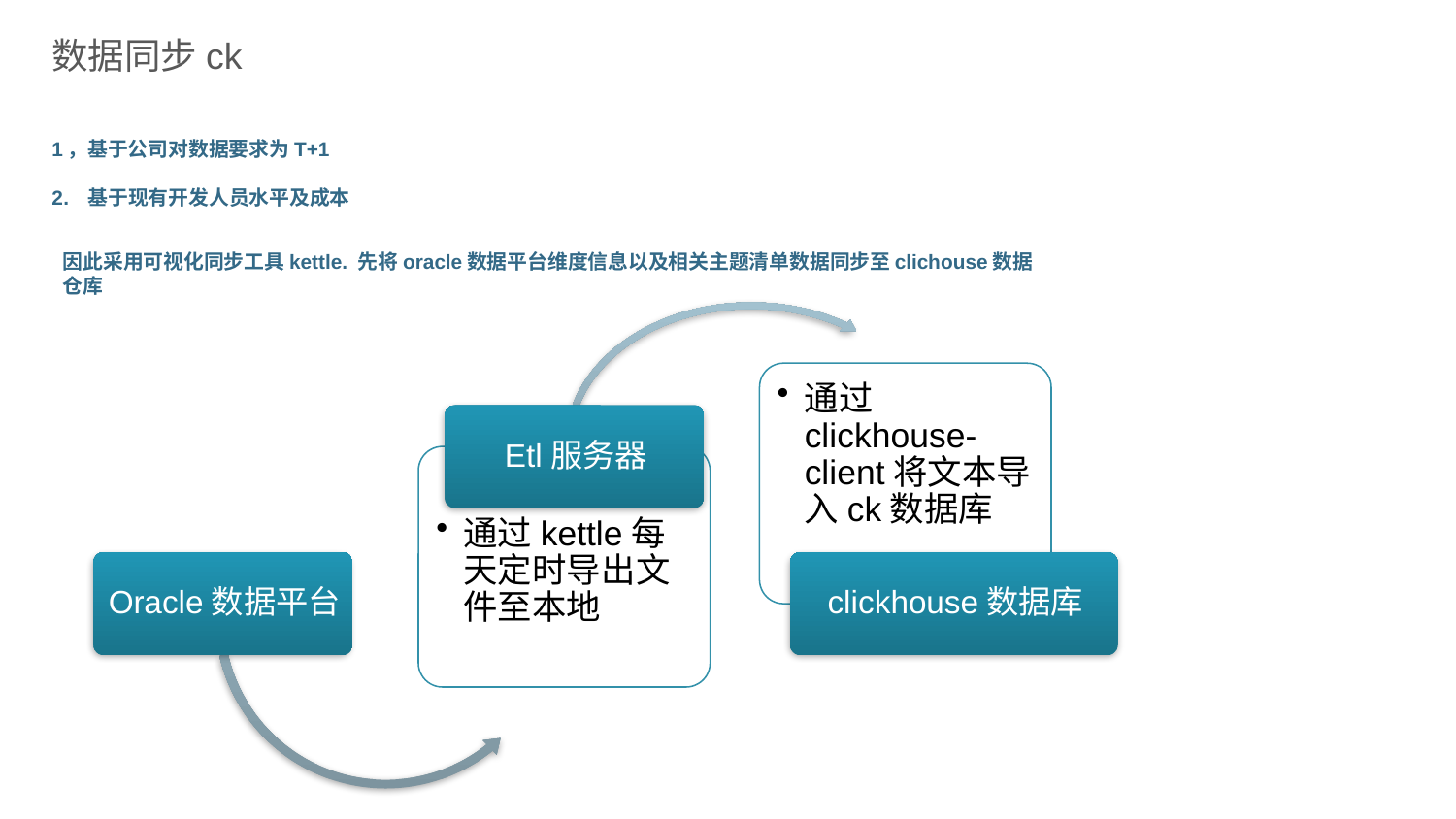

数据同步ck

1，基于公司对数据要求为T+1

基于现有开发人员水平及成本
01
Oracle数据平台
通过kettle每天定时导出文件至本地
Etl服务器
通过clickhouse-client将文本导入ck数据库
clickhouse数据库
因此采用可视化同步工具kettle. 先将oracle数据平台维度信息以及相关主题清单数据同步至clichouse数据仓库